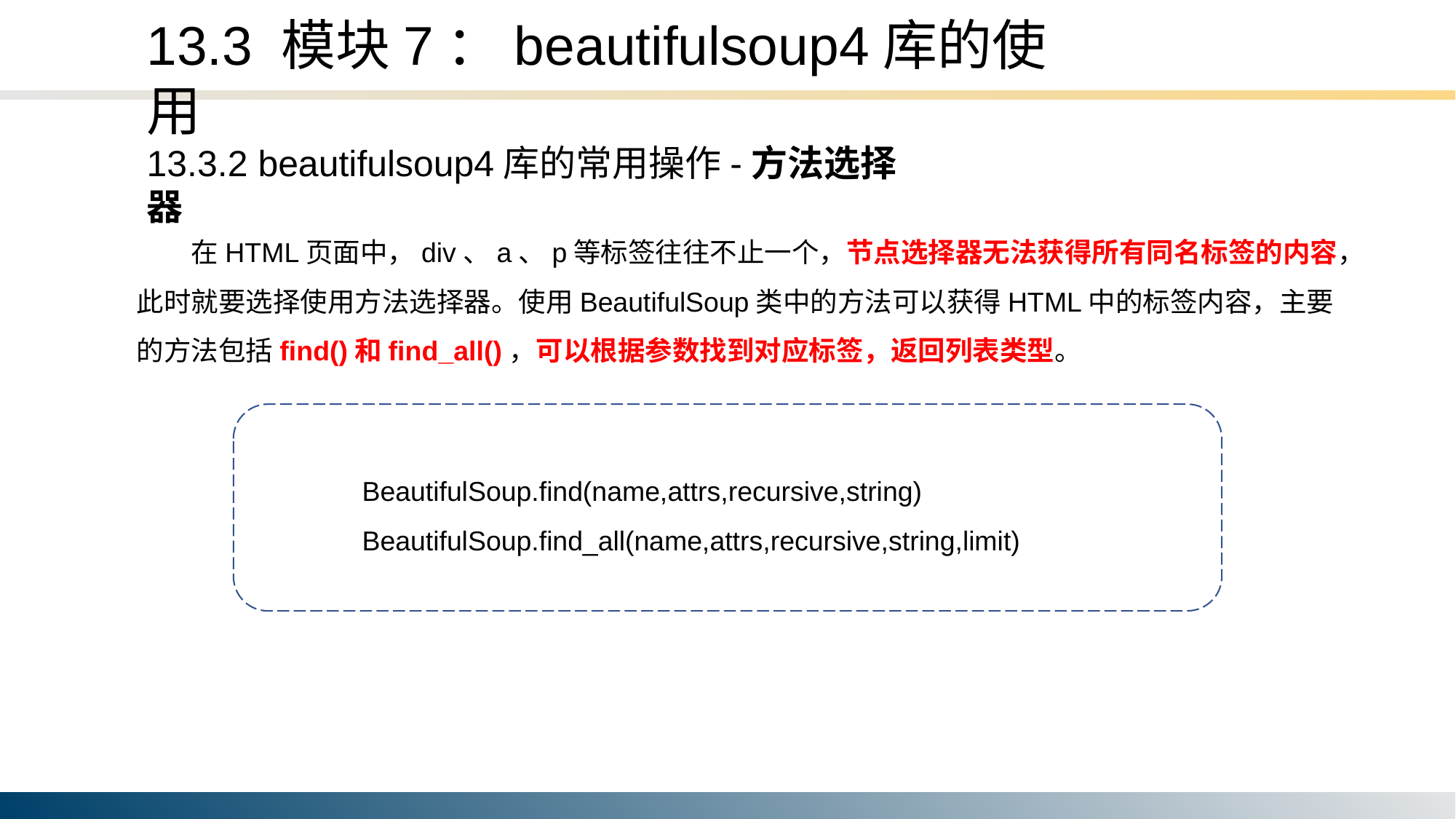

13.3 模块7：beautifulsoup4库的使用
13.3.2 beautifulsoup4库的常用操作-方法选择器
在HTML页面中，div、a、p等标签往往不止一个，节点选择器无法获得所有同名标签的内容，此时就要选择使用方法选择器。使用BeautifulSoup类中的方法可以获得HTML中的标签内容，主要的方法包括find()和find_all()，可以根据参数找到对应标签，返回列表类型。

BeautifulSoup.find(name,attrs,recursive,string)
BeautifulSoup.find_all(name,attrs,recursive,string,limit)